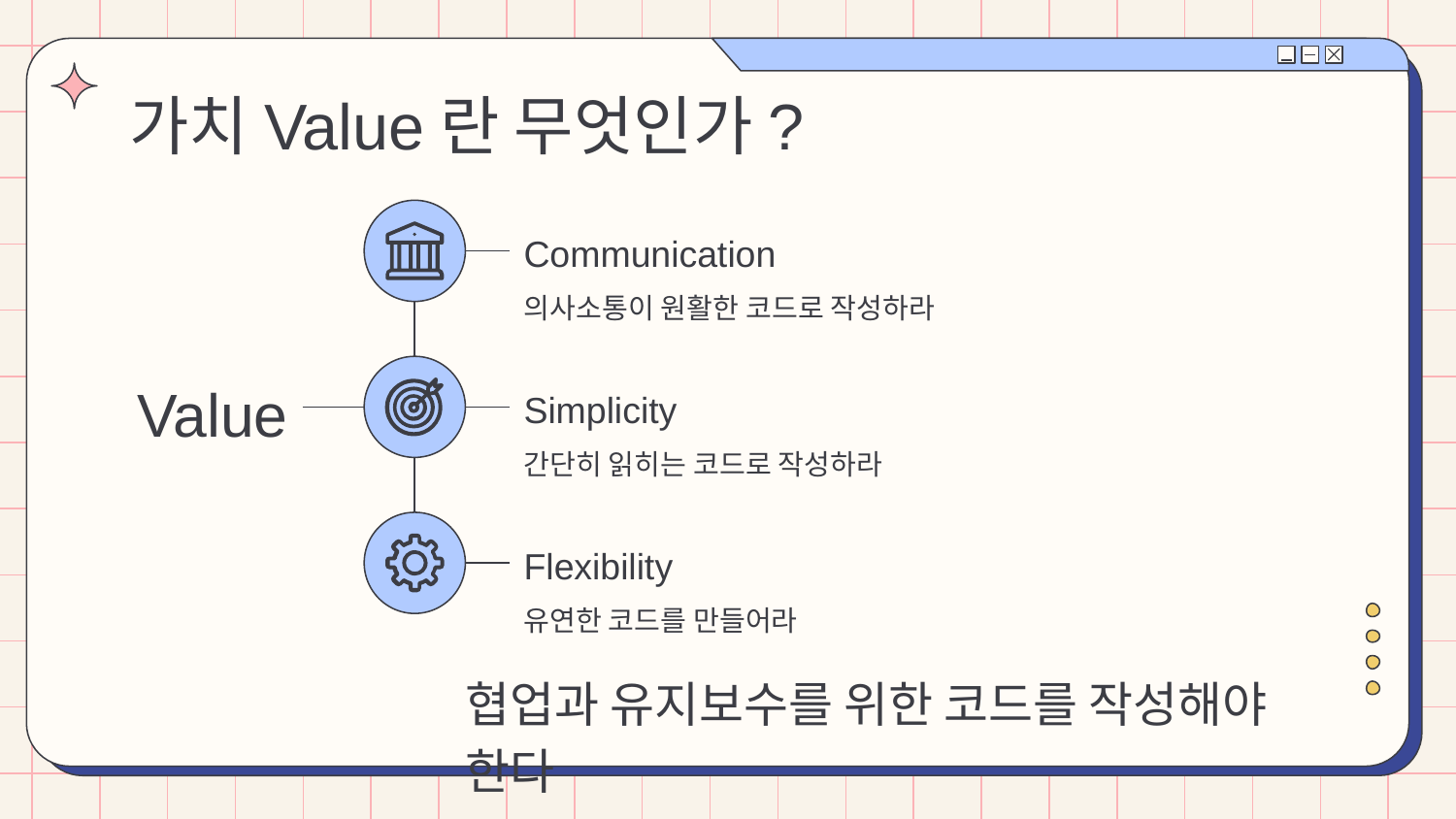

# 가치Value란 무엇인가?

Communication

의사소통이 원활한 코드로 작성하라

Simplicity
Value

간단히 읽히는 코드로 작성하라

Flexibility

유연한 코드를 만들어라
협업과 유지보수를 위한 코드를 작성해야 한다